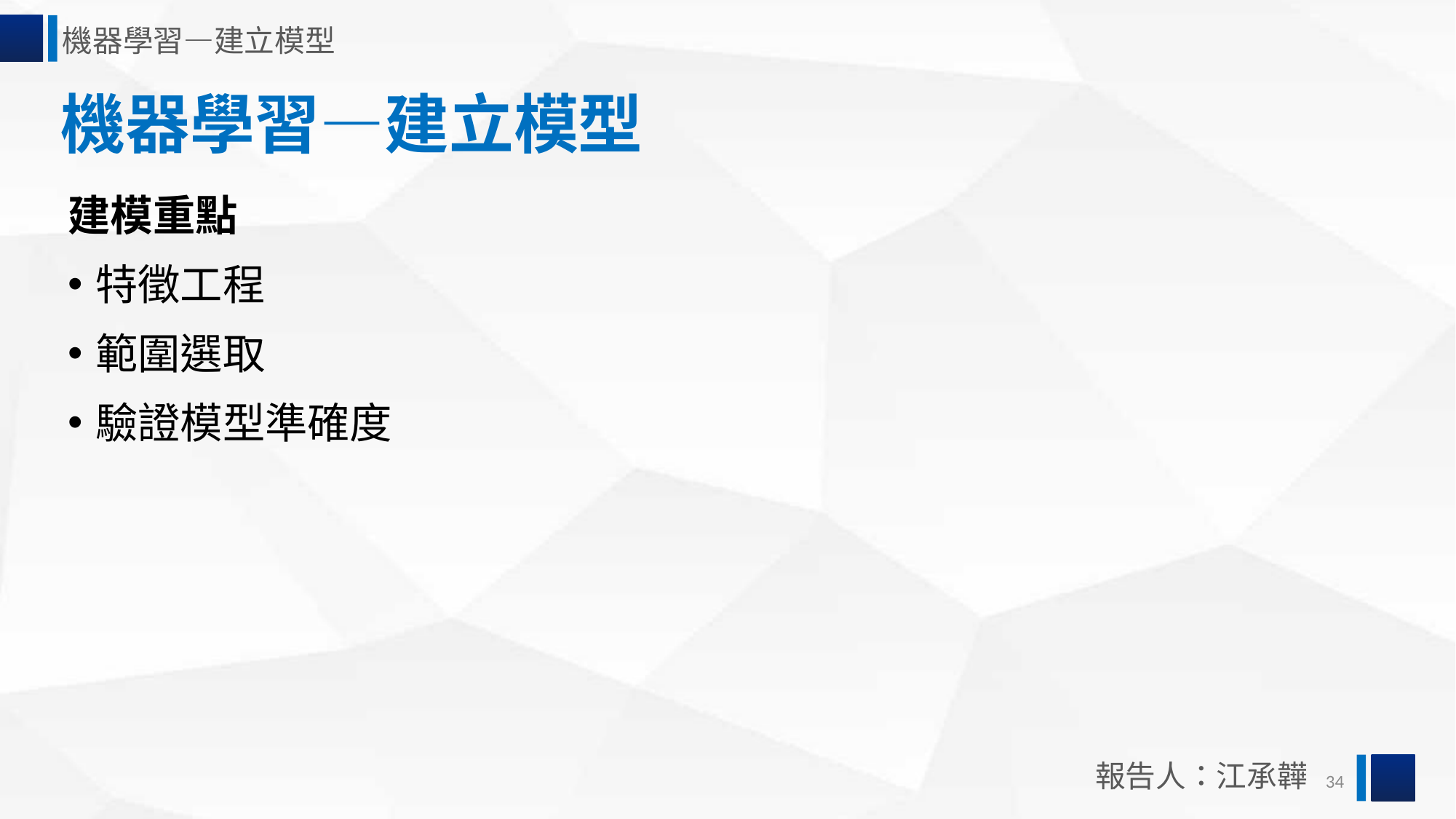

機器學習—建立模型

機器學習—建立模型
建模重點
特徵工程
範圍選取
驗證模型準確度
報告人：江承韡

34